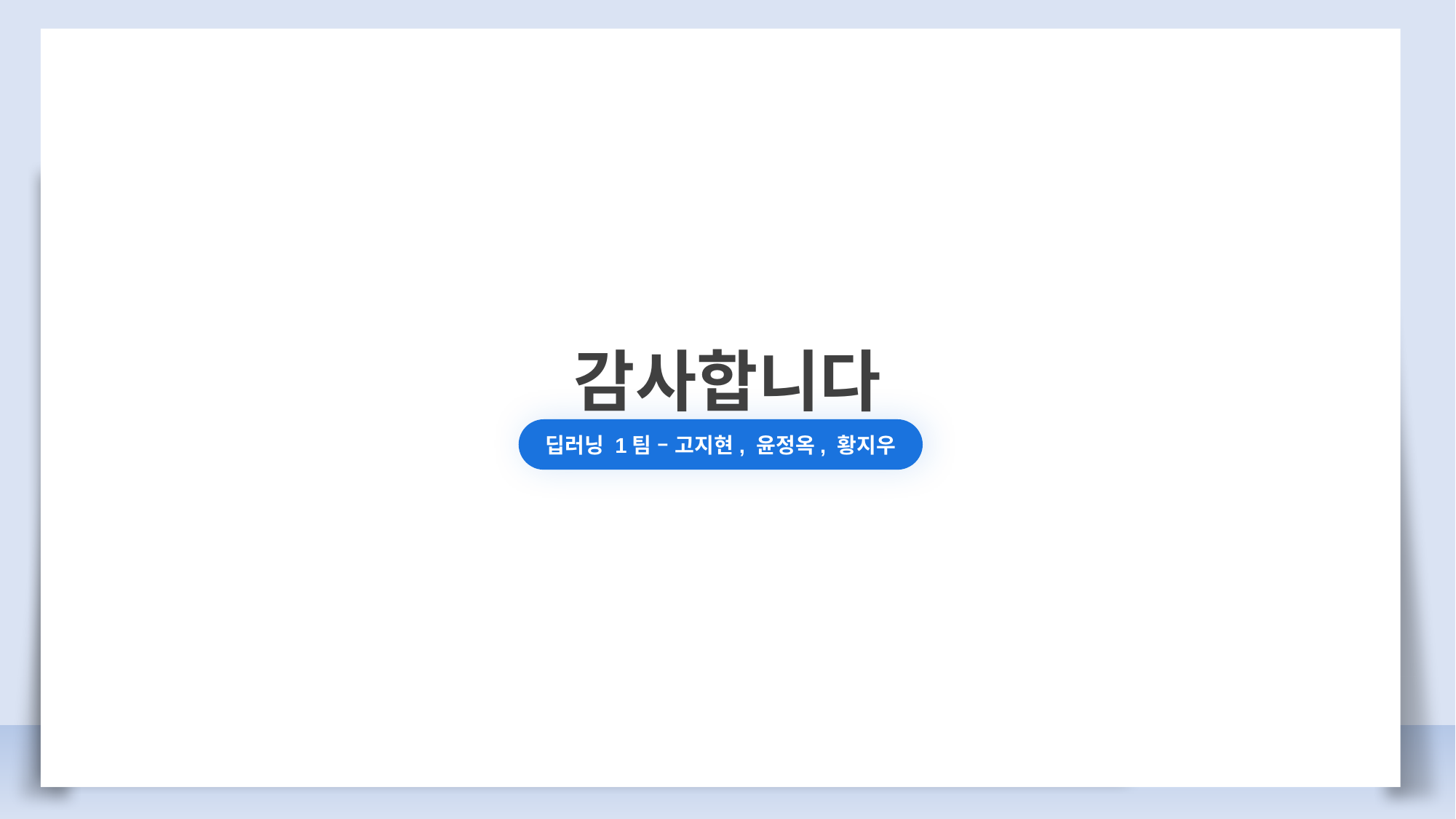

감사합니다
딥러닝 1팀 – 고지현, 윤정옥, 황지우